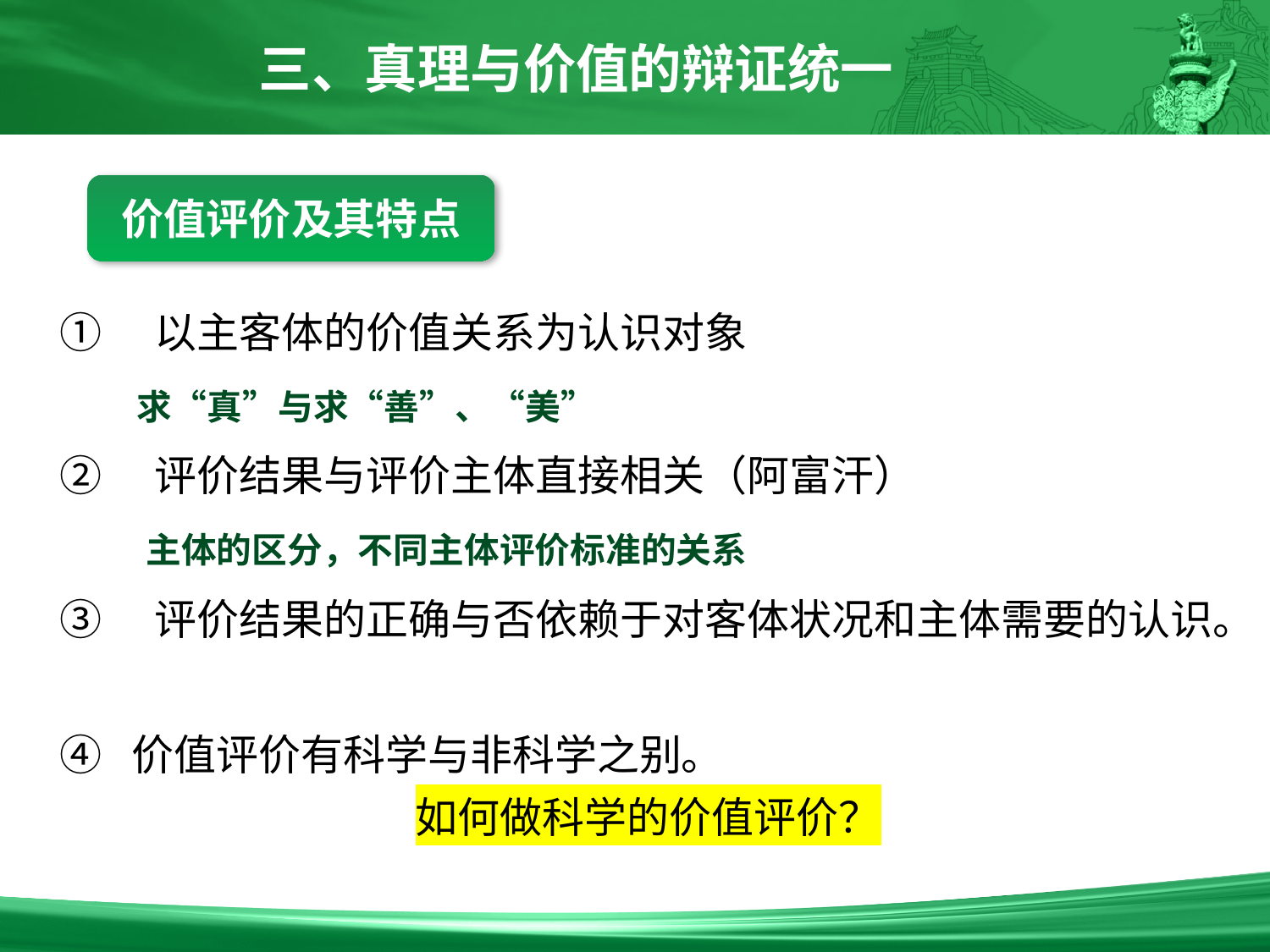

三、真理与价值的辩证统一
价值评价及其特点
①　以主客体的价值关系为认识对象
       求“真”与求“善”、“美”
②　评价结果与评价主体直接相关（阿富汗）
        主体的区分，不同主体评价标准的关系
③　评价结果的正确与否依赖于对客体状况和主体需要的认识。
④  价值评价有科学与非科学之别。
如何做科学的价值评价？